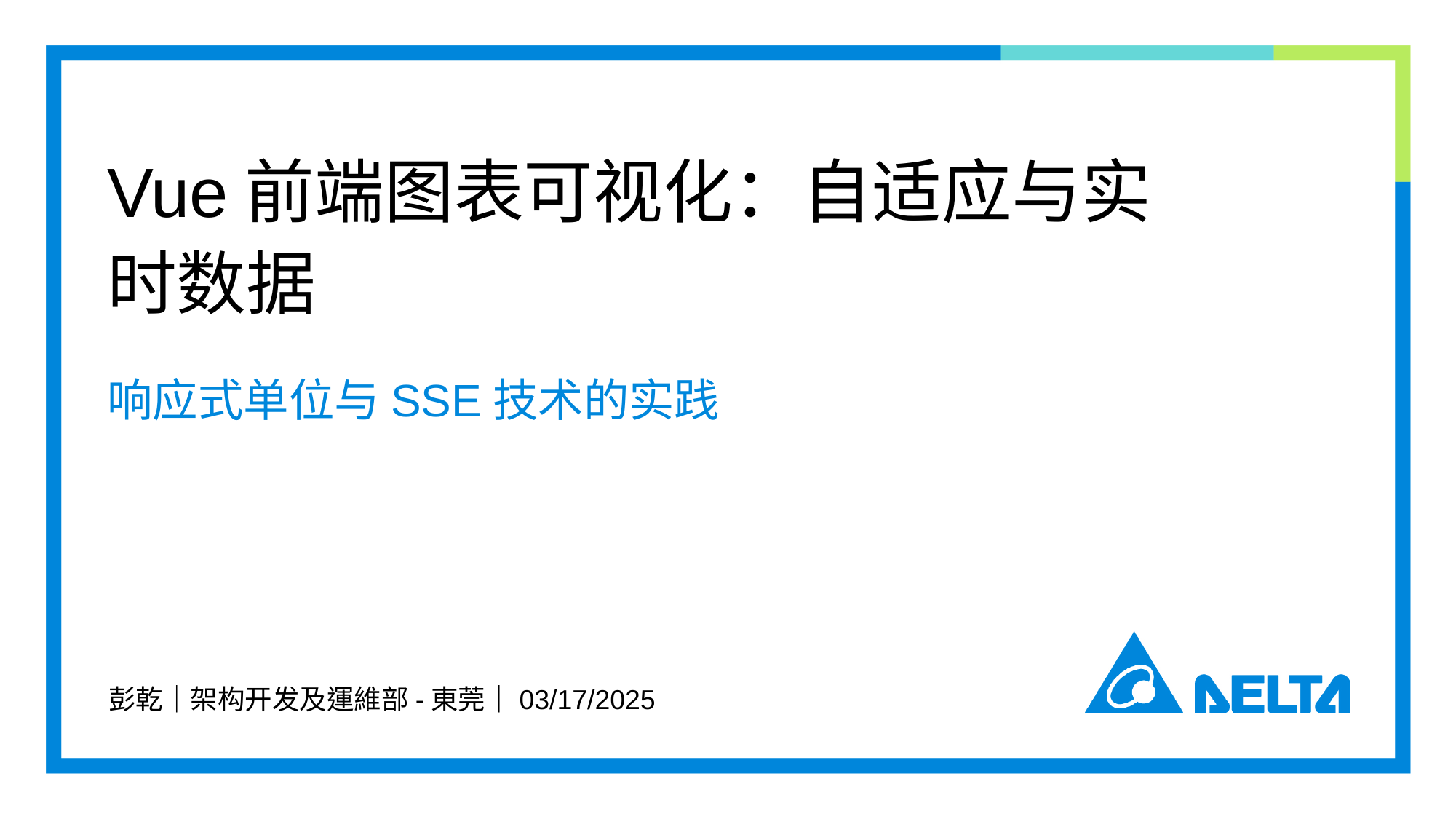

# Vue前端图表可视化：自适应与实时数据
响应式单位与SSE技术的实践
彭乾｜架构开发及運維部-東莞｜03/17/2025